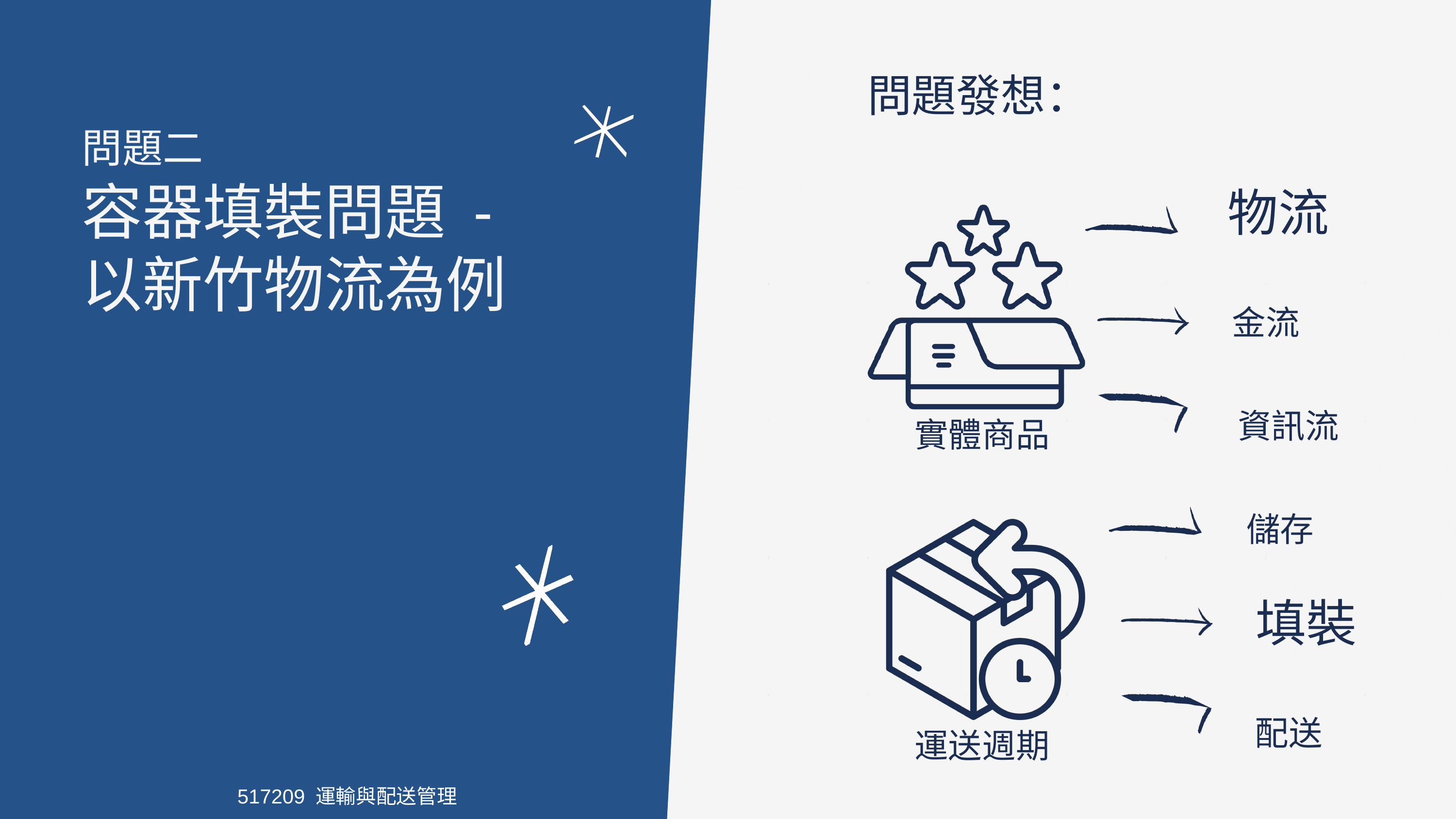

問題發想：

問題二
容器填裝問題 -
以新竹物流為例

物流

金流

資訊流
實體商品
儲存

填裝

配送
運送週期
517209 運輸與配送管理